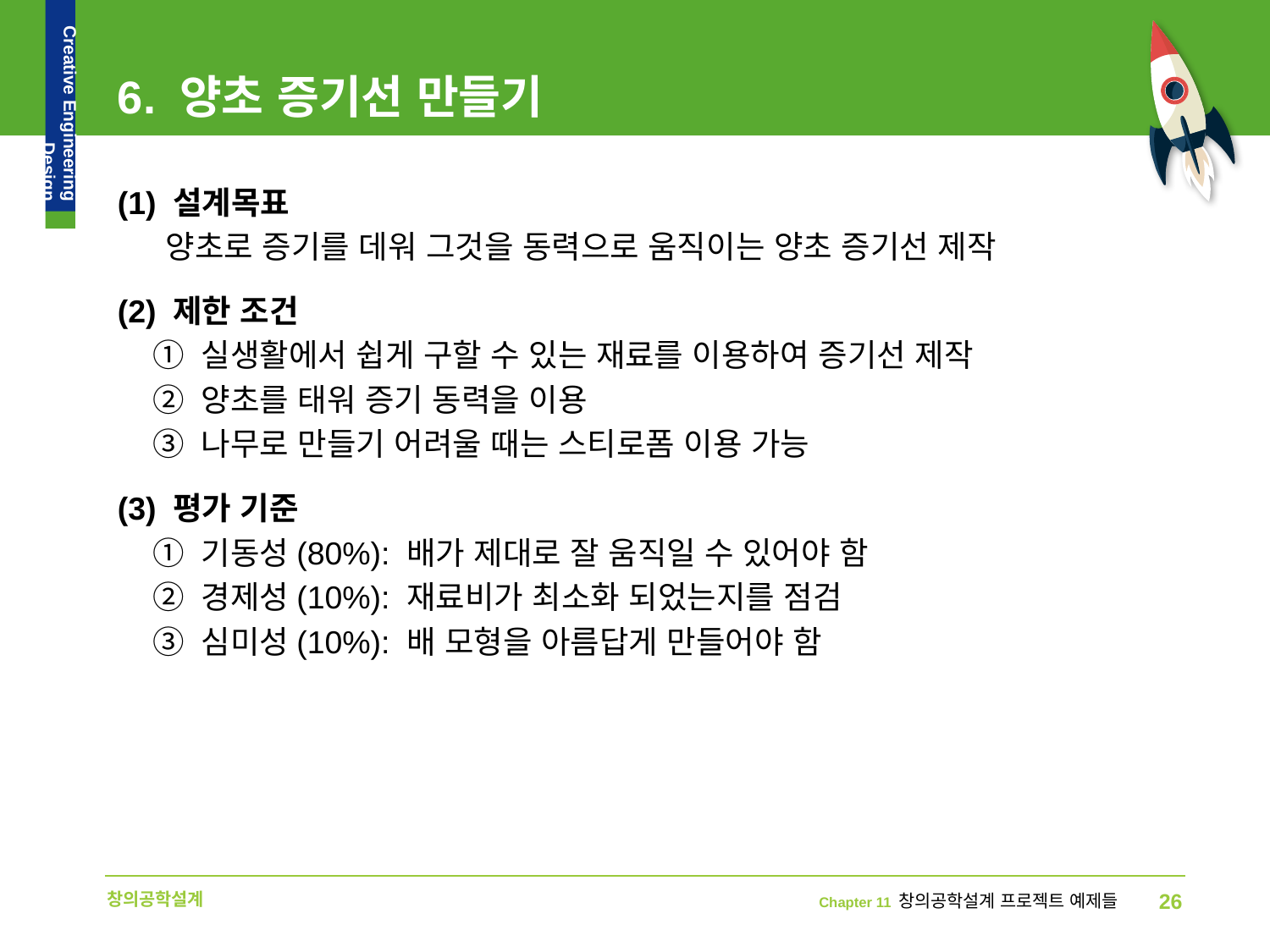

# 6. 양초 증기선 만들기
(1) 설계목표
    양초로 증기를 데워 그것을 동력으로 움직이는 양초 증기선 제작

(2) 제한 조건
    ① 실생활에서 쉽게 구할 수 있는 재료를 이용하여 증기선 제작
    ② 양초를 태워 증기 동력을 이용
    ③ 나무로 만들기 어려울 때는 스티로폼 이용 가능

(3) 평가 기준
    ① 기동성(80%): 배가 제대로 잘 움직일 수 있어야 함
    ② 경제성(10%): 재료비가 최소화 되었는지를 점검
    ③ 심미성(10%): 배 모형을 아름답게 만들어야 함